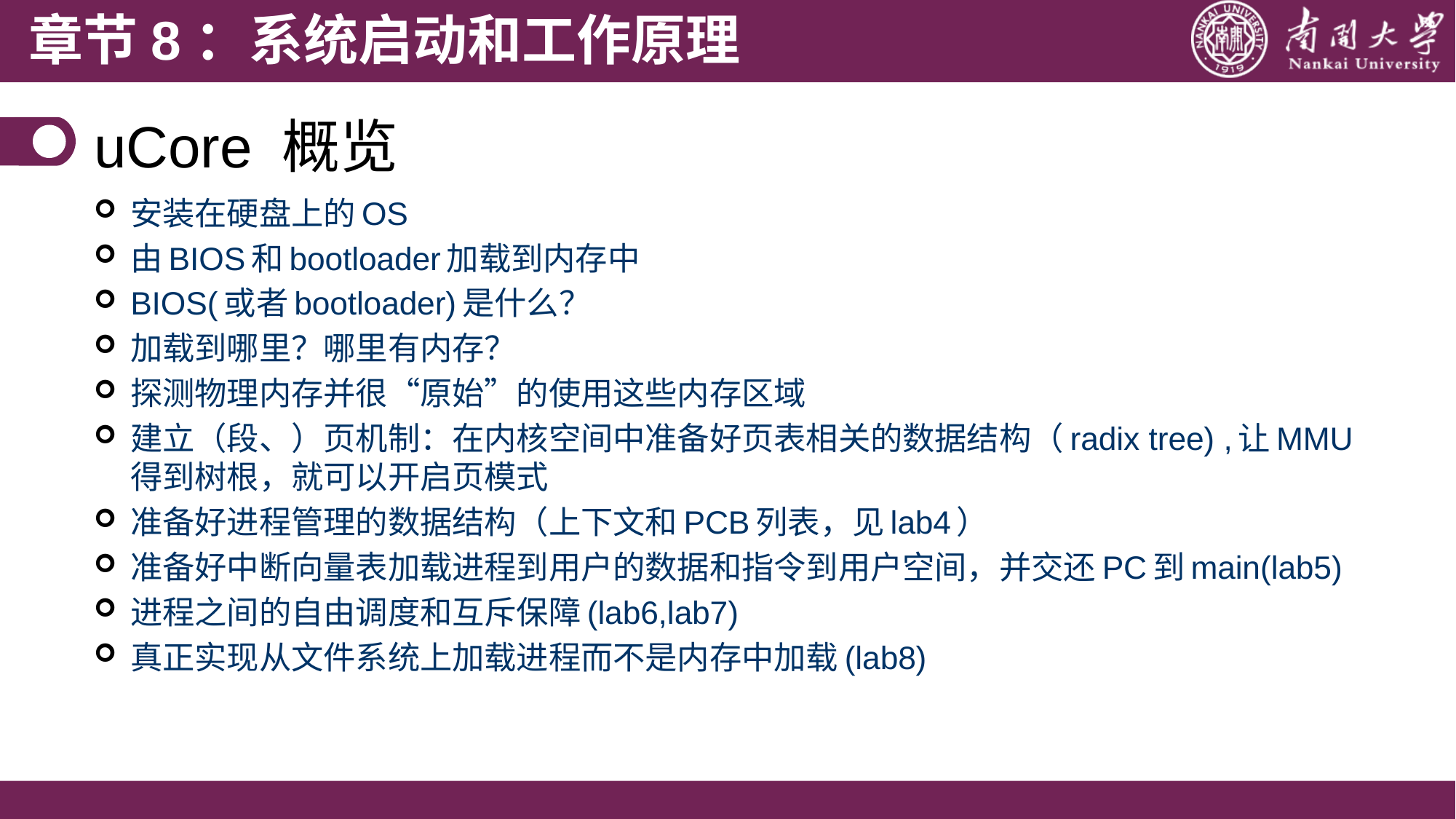

# uCore 概览
安装在硬盘上的OS
由BIOS和bootloader加载到内存中
BIOS(或者bootloader)是什么？
加载到哪里？哪里有内存？
探测物理内存并很“原始”的使用这些内存区域
建立（段、）页机制：在内核空间中准备好页表相关的数据结构（radix tree) ,让MMU得到树根，就可以开启页模式
准备好进程管理的数据结构（上下文和PCB列表，见lab4）
准备好中断向量表加载进程到用户的数据和指令到用户空间，并交还PC到main(lab5)
进程之间的自由调度和互斥保障(lab6,lab7)
真正实现从文件系统上加载进程而不是内存中加载(lab8)